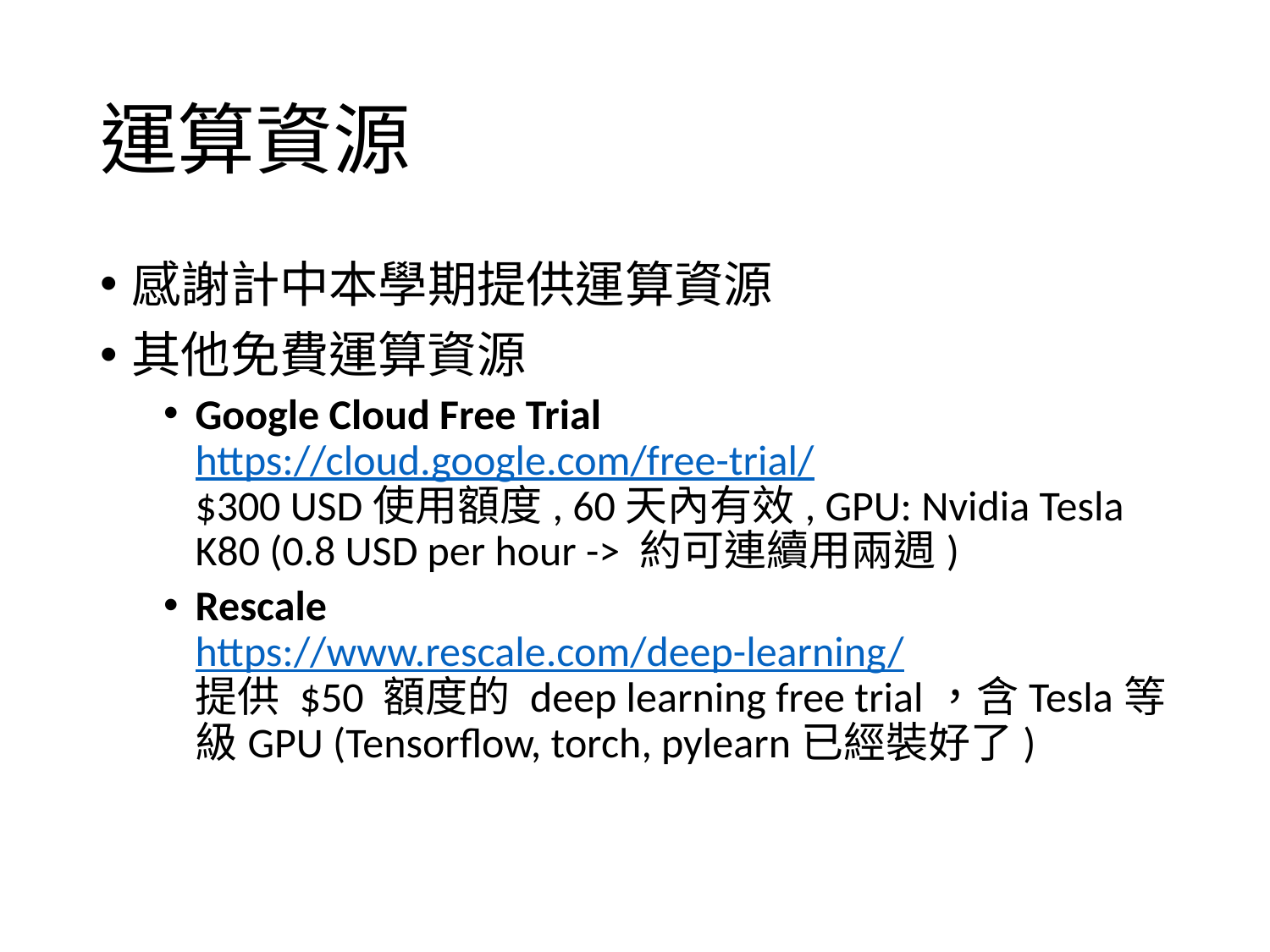

# 運算資源
感謝計中本學期提供運算資源
其他免費運算資源
Google Cloud Free Trial
https://cloud.google.com/free-trial/
$300 USD使用額度, 60天內有效, GPU: Nvidia Tesla K80 (0.8 USD per hour -> 約可連續用兩週)
Rescale
https://www.rescale.com/deep-learning/
提供 $50 額度的 deep learning free trial，含Tesla等級GPU (Tensorflow, torch, pylearn已經裝好了)